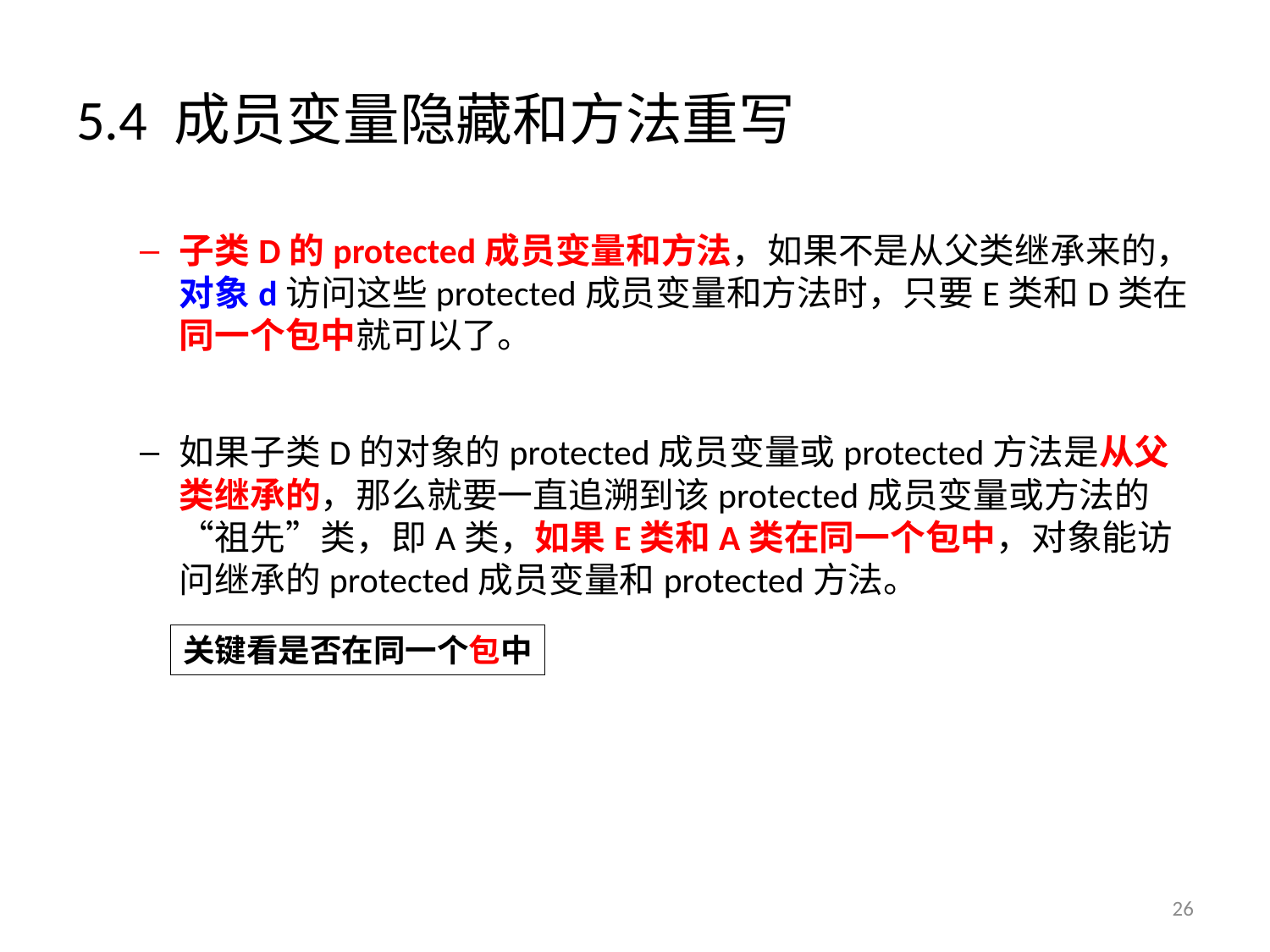

# 5.4 成员变量隐藏和方法重写
子类D的protected成员变量和方法，如果不是从父类继承来的，对象d访问这些protected成员变量和方法时，只要E类和D类在同一个包中就可以了。

如果子类D的对象的protected成员变量或protected方法是从父类继承的，那么就要一直追溯到该protected成员变量或方法的“祖先”类，即A类，如果E类和A类在同一个包中，对象能访问继承的protected成员变量和protected方法。
关键看是否在同一个包中
26